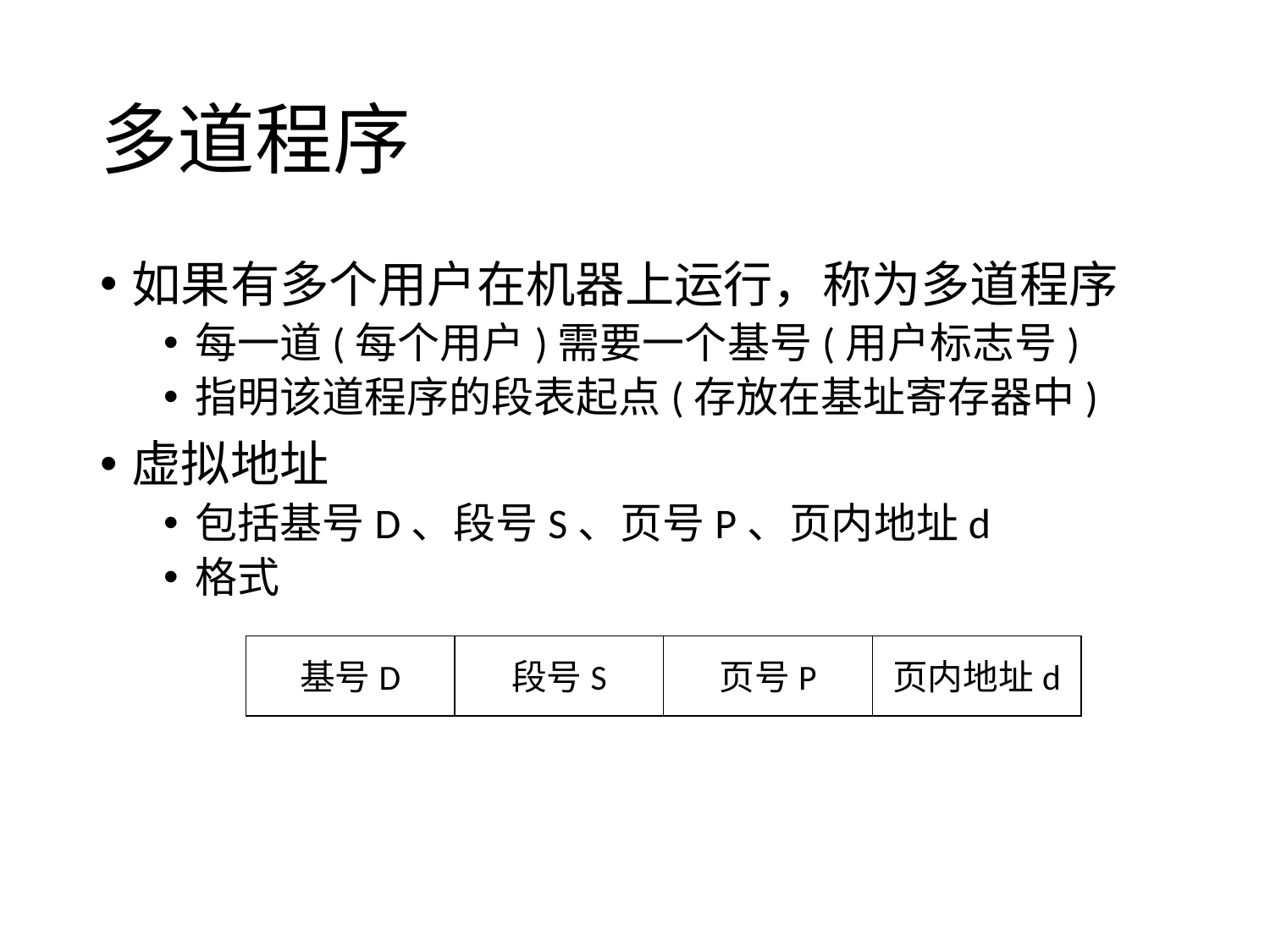

# 多道程序
如果有多个用户在机器上运行，称为多道程序
每一道(每个用户)需要一个基号(用户标志号)
指明该道程序的段表起点(存放在基址寄存器中)
虚拟地址
包括基号D、段号S、页号P、页内地址d
格式

页内地址d
段号S
页号P
基号D